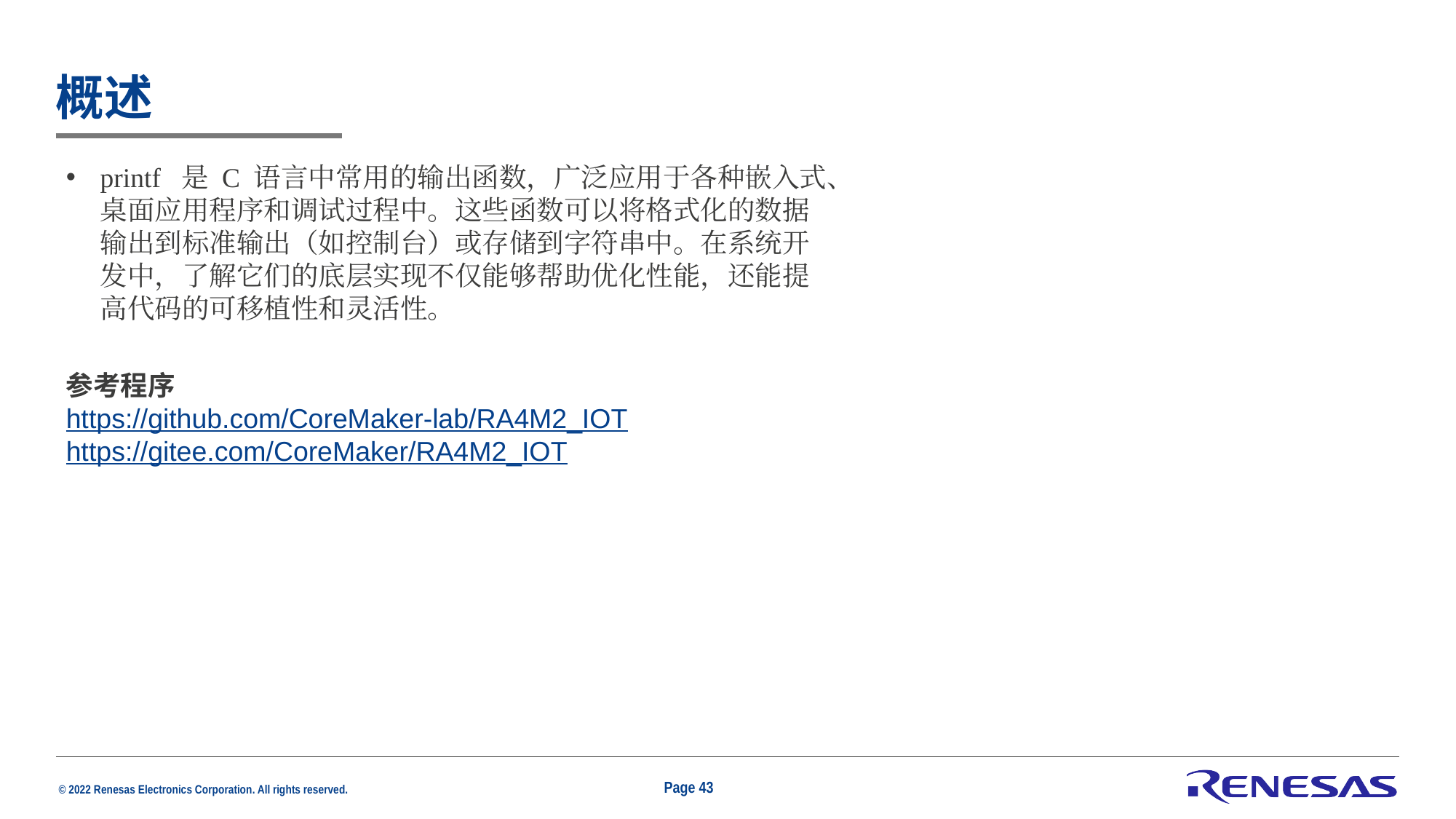

# 概述
printf  是 C 语言中常用的输出函数，广泛应用于各种嵌入式、桌面应用程序和调试过程中。这些函数可以将格式化的数据输出到标准输出（如控制台）或存储到字符串中。在系统开发中，了解它们的底层实现不仅能够帮助优化性能，还能提高代码的可移植性和灵活性。

参考程序
https://github.com/CoreMaker-lab/RA4M2_IOT
https://gitee.com/CoreMaker/RA4M2_IOT